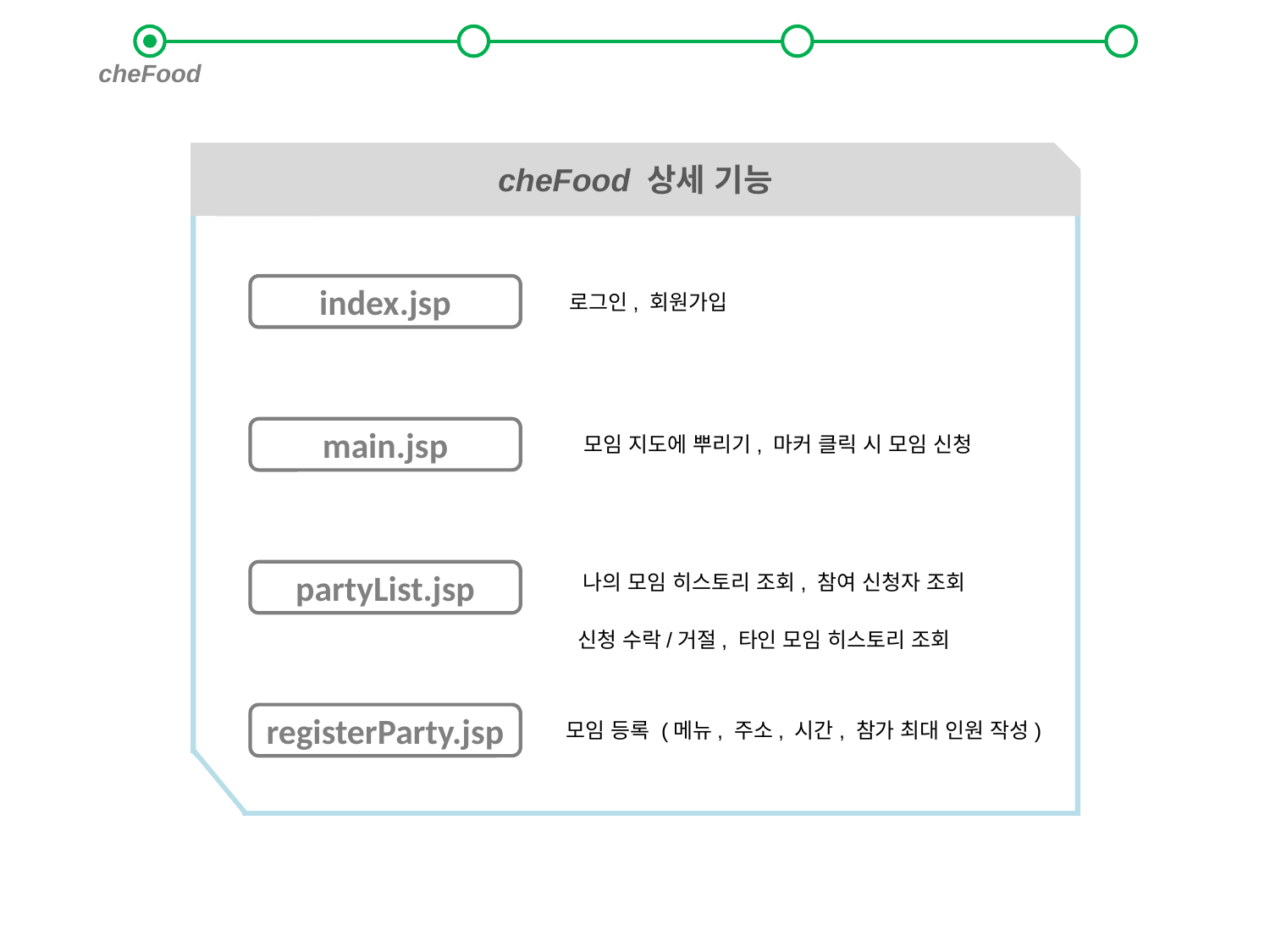

cheFood
cheFood 상세 기능

index.jsp
로그인, 회원가입
main.jsp
모임 지도에 뿌리기, 마커 클릭 시 모임 신청
partyList.jsp
나의 모임 히스토리 조회, 참여 신청자 조회
신청 수락/거절, 타인 모임 히스토리 조회
registerParty.jsp
모임 등록 (메뉴, 주소, 시간, 참가 최대 인원 작성)